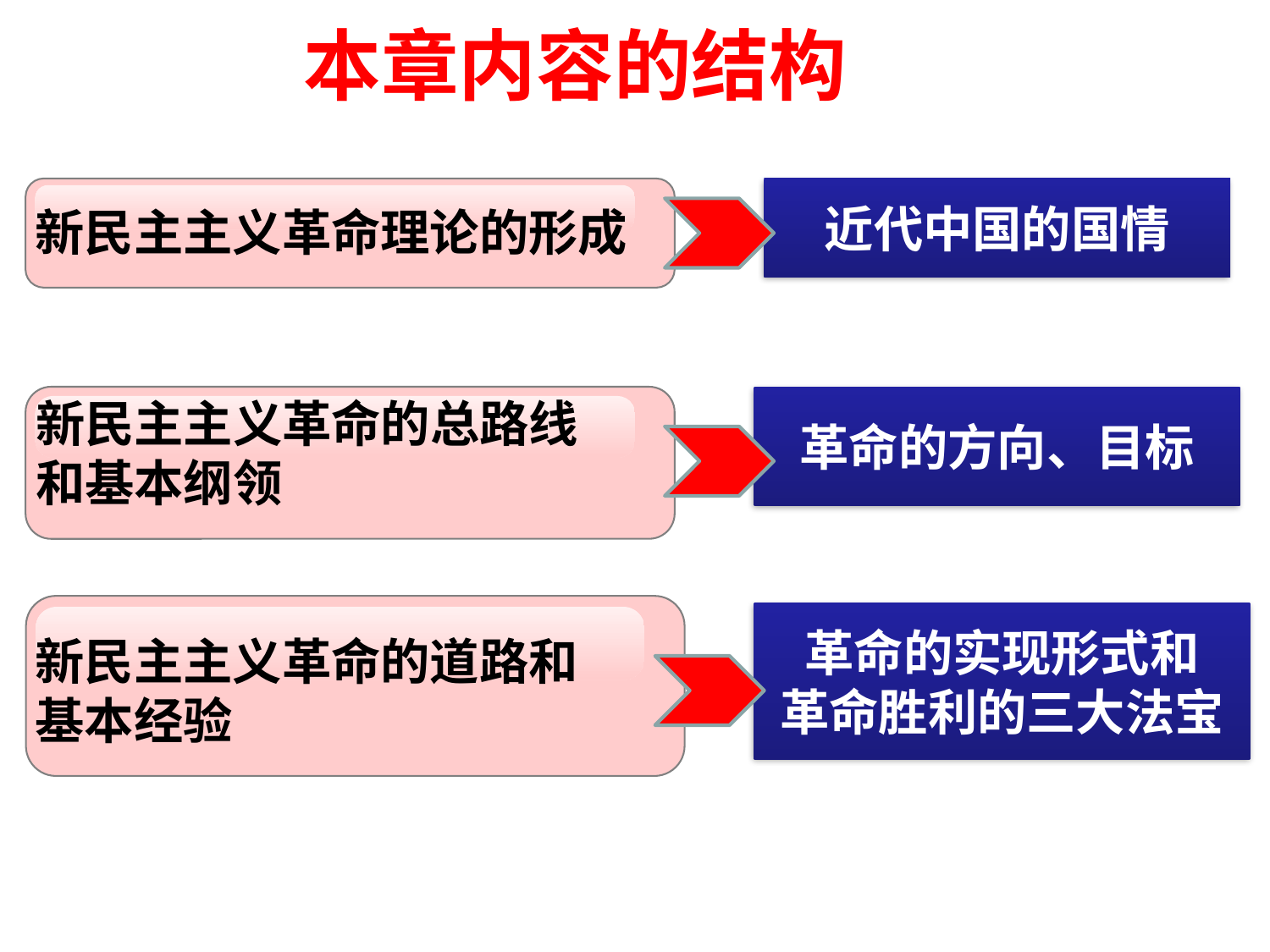

本章内容的结构
近代中国的国情

 新民主主义革命理论的形成

革命的方向、目标

 新民主主义革命的总路线
 和基本纲领

 新民主主义革命的道路和
 基本经验
革命的实现形式和
革命胜利的三大法宝